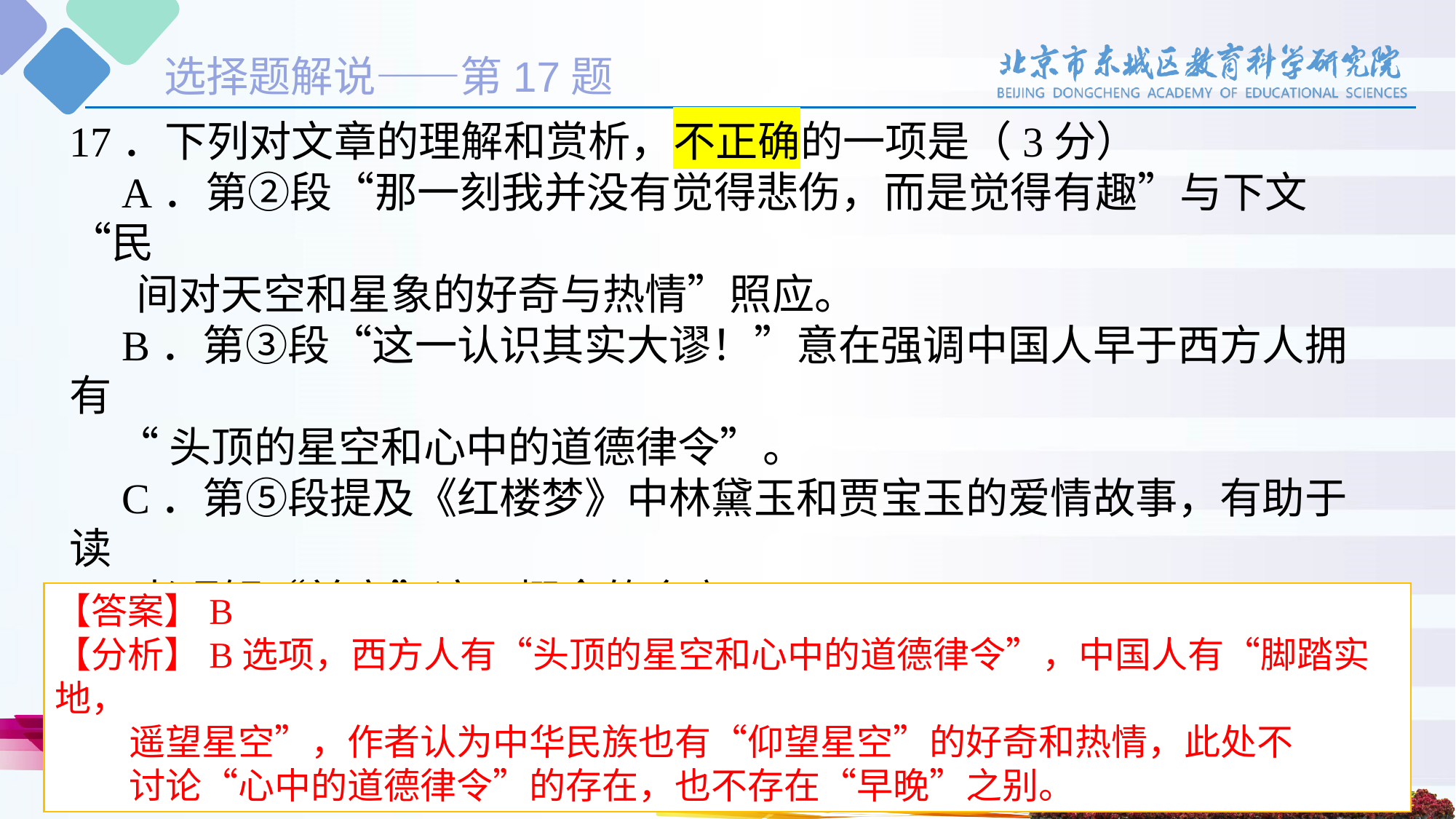

选择题解说——第17题
17．下列对文章的理解和赏析，不正确的一项是（3分）
     A．第②段“那一刻我并没有觉得悲伤，而是觉得有趣”与下文“民
      间对天空和星象的好奇与热情”照应。
     B．第③段“这一认识其实大谬！”意在强调中国人早于西方人拥有
     “头顶的星空和心中的道德律令”。
     C．第⑤段提及《红楼梦》中林黛玉和贾宝玉的爱情故事，有助于读
      者理解“前定”这一概念的含义。
     D．文章没有以悲情的口吻叙写牛郎织女的故事，而是在平淡的叙述
      中表达个人真情，体现文化深度。
【答案】B
【分析】B选项，西方人有“头顶的星空和心中的道德律令”，中国人有“脚踏实地，
        遥望星空”，作者认为中华民族也有“仰望星空”的好奇和热情，此处不
        讨论“心中的道德律令”的存在，也不存在“早晚”之别。